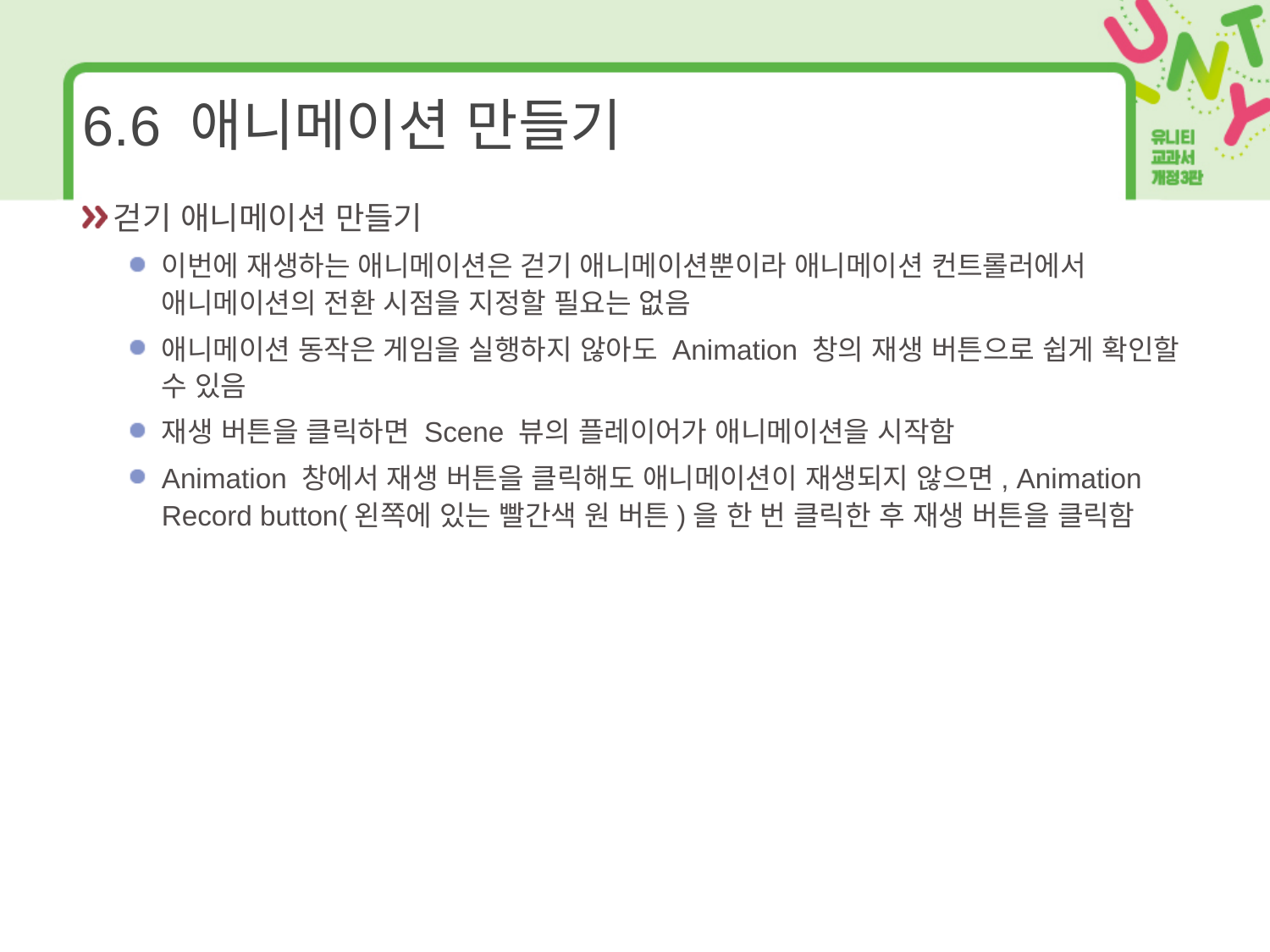

# 6.6 애니메이션 만들기
걷기 애니메이션 만들기
이번에 재생하는 애니메이션은 걷기 애니메이션뿐이라 애니메이션 컨트롤러에서 애니메이션의 전환 시점을 지정할 필요는 없음
애니메이션 동작은 게임을 실행하지 않아도 Animation 창의 재생 버튼으로 쉽게 확인할 수 있음
재생 버튼을 클릭하면 Scene 뷰의 플레이어가 애니메이션을 시작함
Animation 창에서 재생 버튼을 클릭해도 애니메이션이 재생되지 않으면, Animation Record button(왼쪽에 있는 빨간색 원 버튼)을 한 번 클릭한 후 재생 버튼을 클릭함